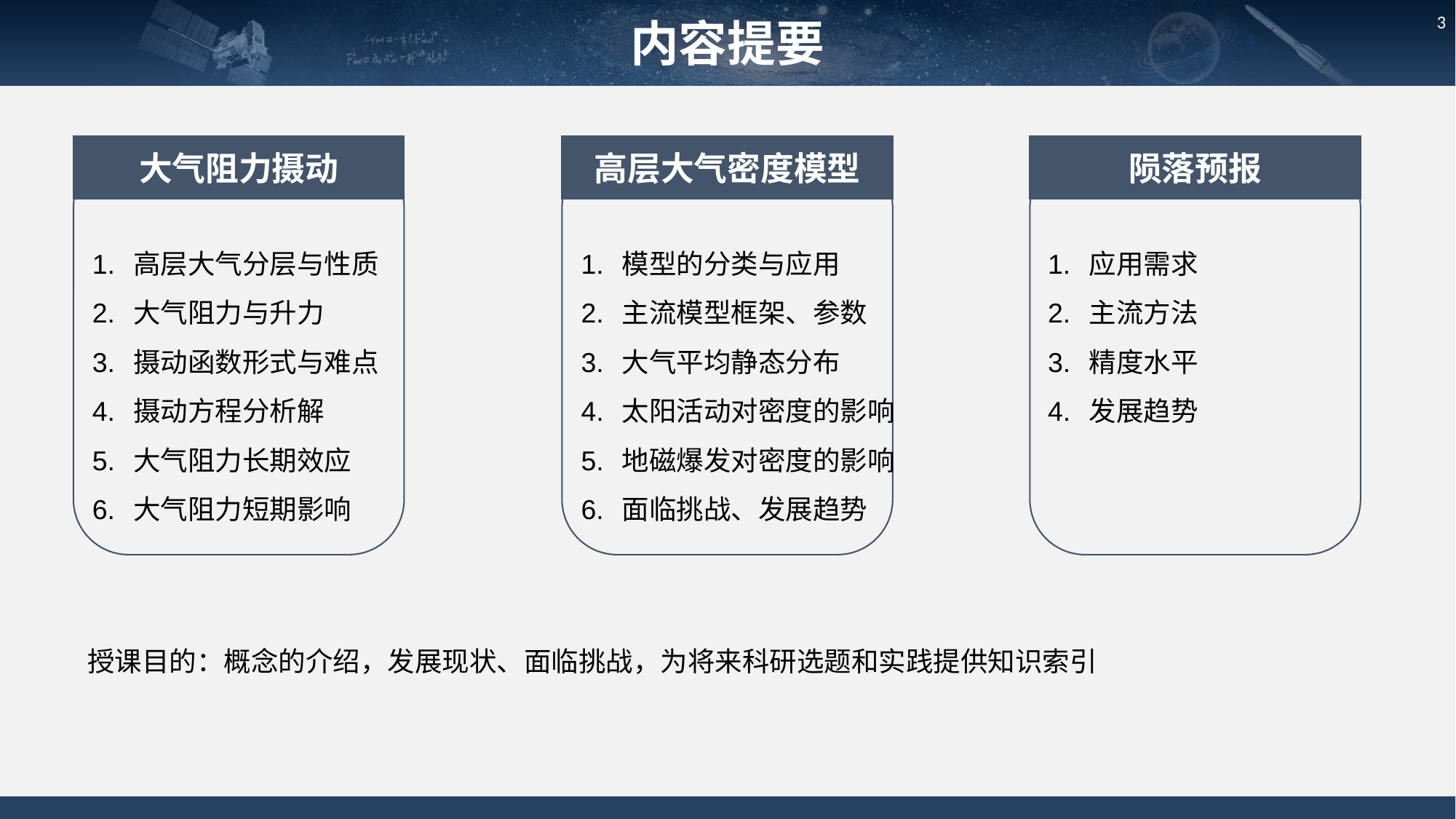

内容提要
3
大气阻力摄动

高层大气分层与性质
大气阻力与升力
摄动函数形式与难点
摄动方程分析解
大气阻力长期效应
大气阻力短期影响
高层大气密度模型

模型的分类与应用
主流模型框架、参数
大气平均静态分布
太阳活动对密度的影响
地磁爆发对密度的影响
面临挑战、发展趋势
陨落预报

应用需求
主流方法
精度水平
发展趋势
授课目的：概念的介绍，发展现状、面临挑战，为将来科研选题和实践提供知识索引